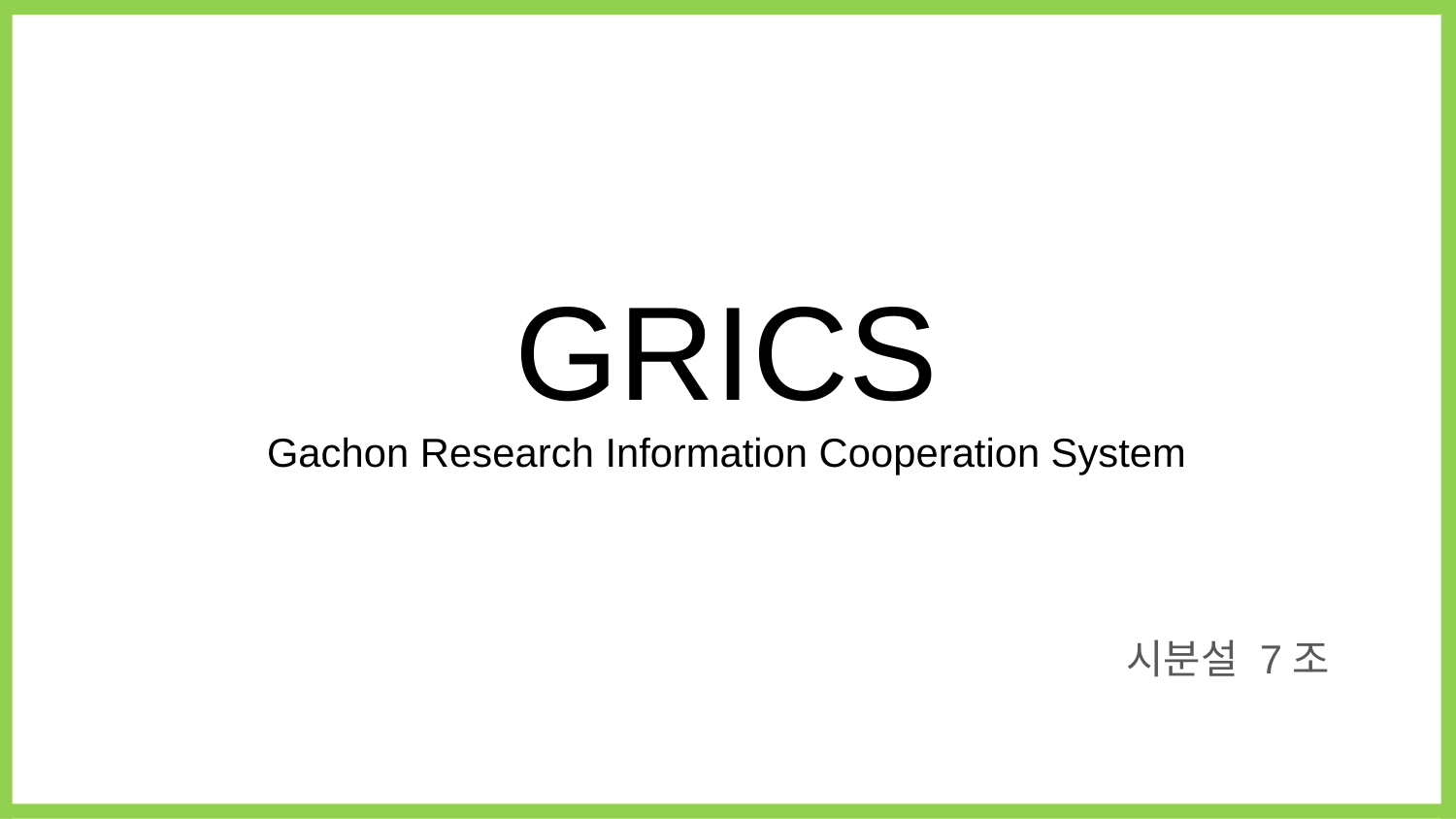

# GRICS Gachon Research Information Cooperation System
시분설 7조